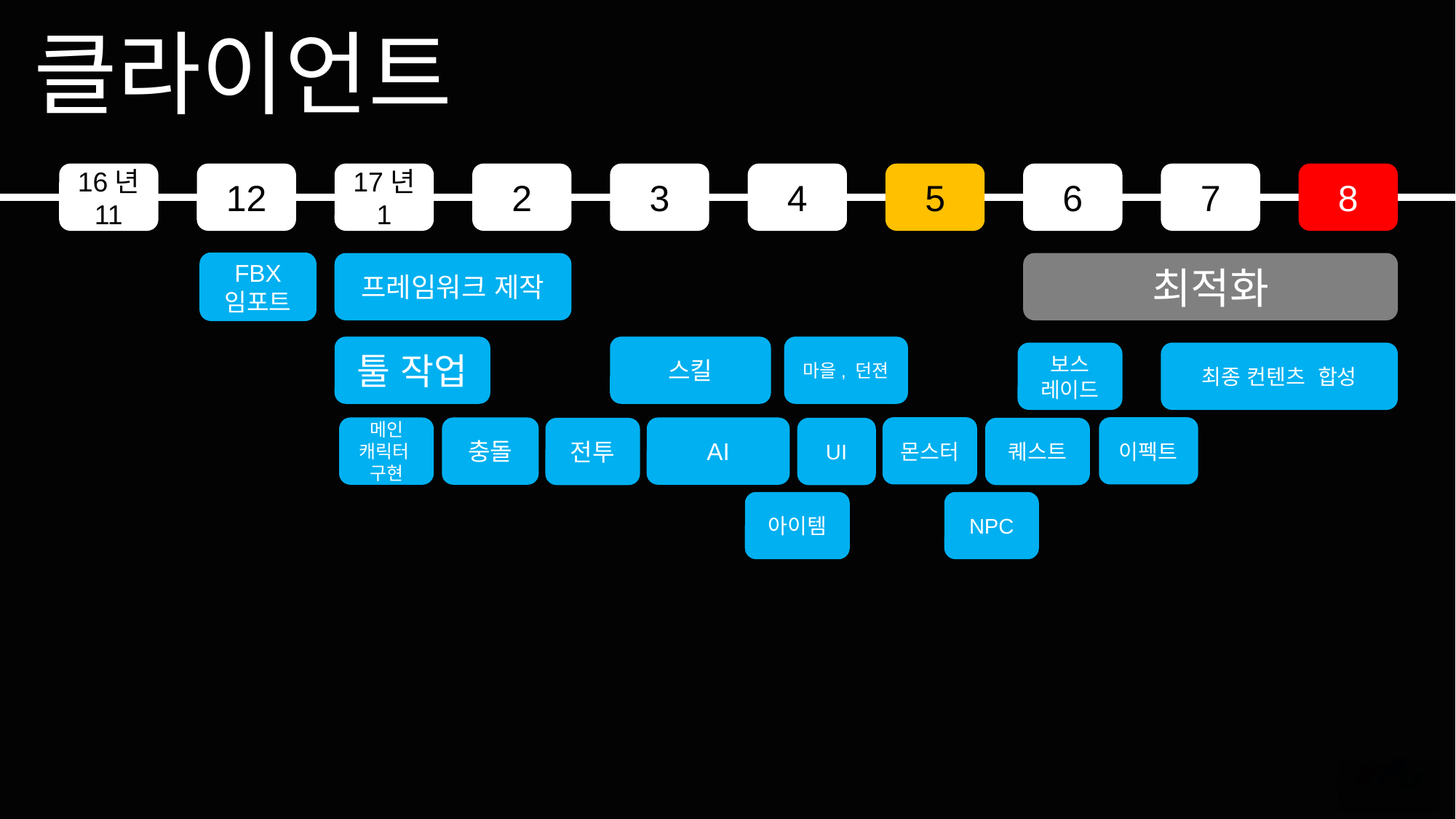

클라이언트
16년
11
12
17년
1
2
3
4
5
6
7
8
FBX
임포트
최적화
프레임워크 제작
마을, 던젼
스킬
툴 작업
최종 컨텐츠  합성
보스
레이드
몬스터
이펙트
AI
충돌
메인 캐릭터
구현
전투
UI
퀘스트
아이템
NPC